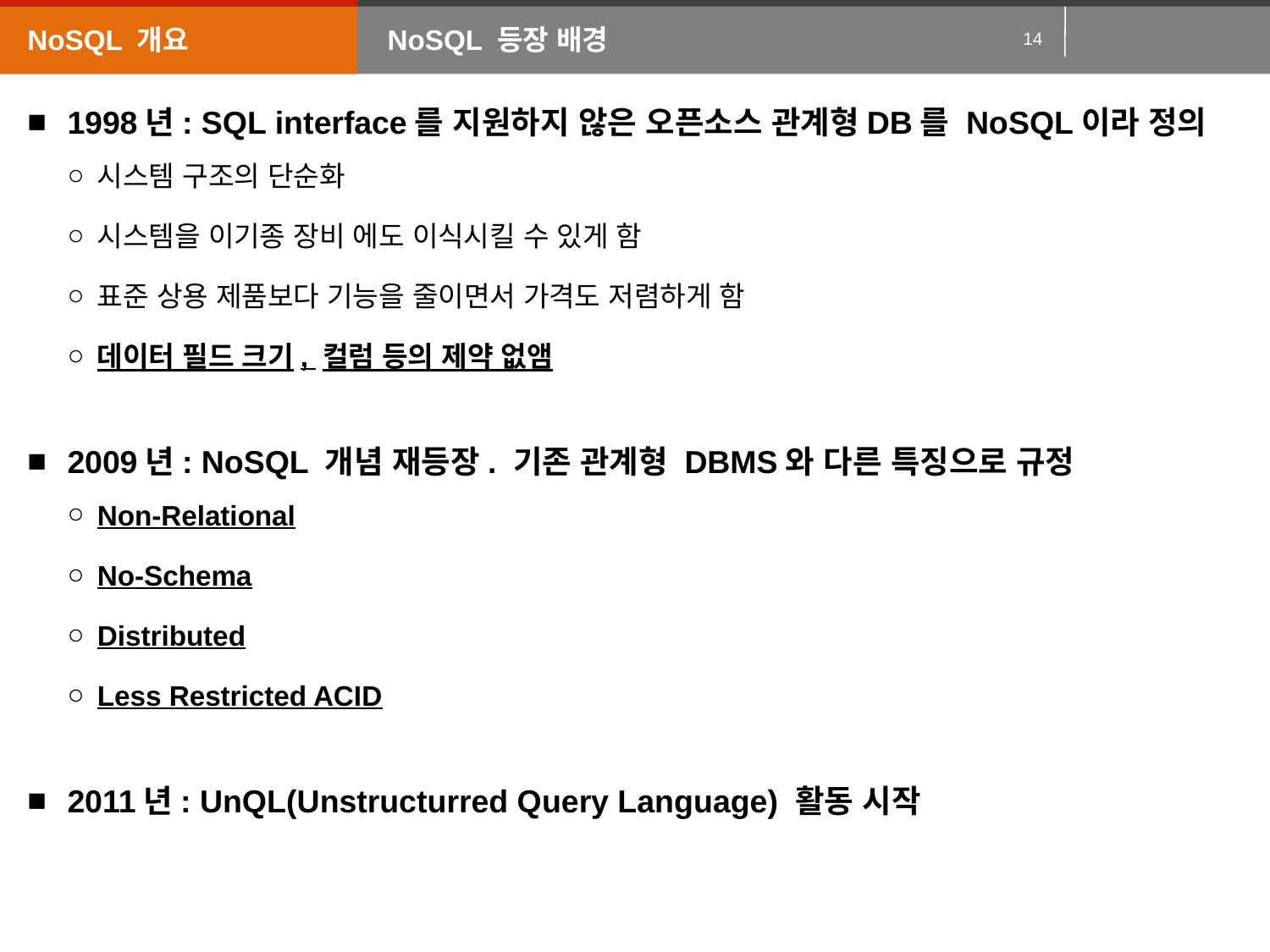

NoSQL 개요
NoSQL 등장 배경
1998년: SQL interface를 지원하지 않은 오픈소스 관계형DB를 NoSQL이라 정의
시스템 구조의 단순화
시스템을 이기종 장비 에도 이식시킬 수 있게 함
표준 상용 제품보다 기능을 줄이면서 가격도 저렴하게 함
데이터 필드 크기, 컬럼 등의 제약 없앰

2009년: NoSQL 개념 재등장. 기존 관계형 DBMS와 다른 특징으로 규정
Non-Relational
No-Schema
Distributed
Less Restricted ACID

2011년: UnQL(Unstructurred Query Language) 활동 시작